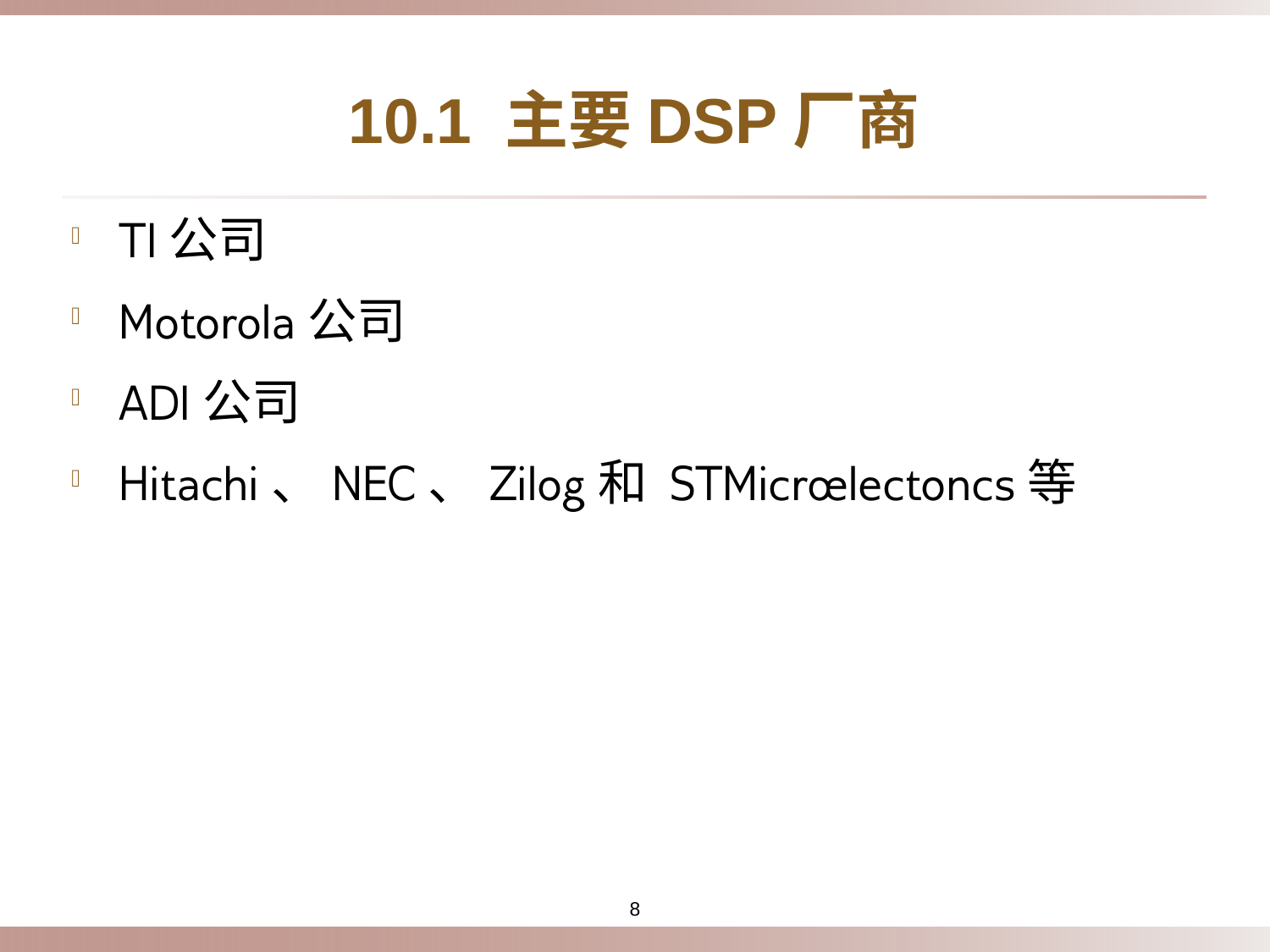

# 10.1 主要DSP厂商
TI公司
Motorola公司
ADI公司
Hitachi、NEC、Zilog和 STMicroelectoncs等

8